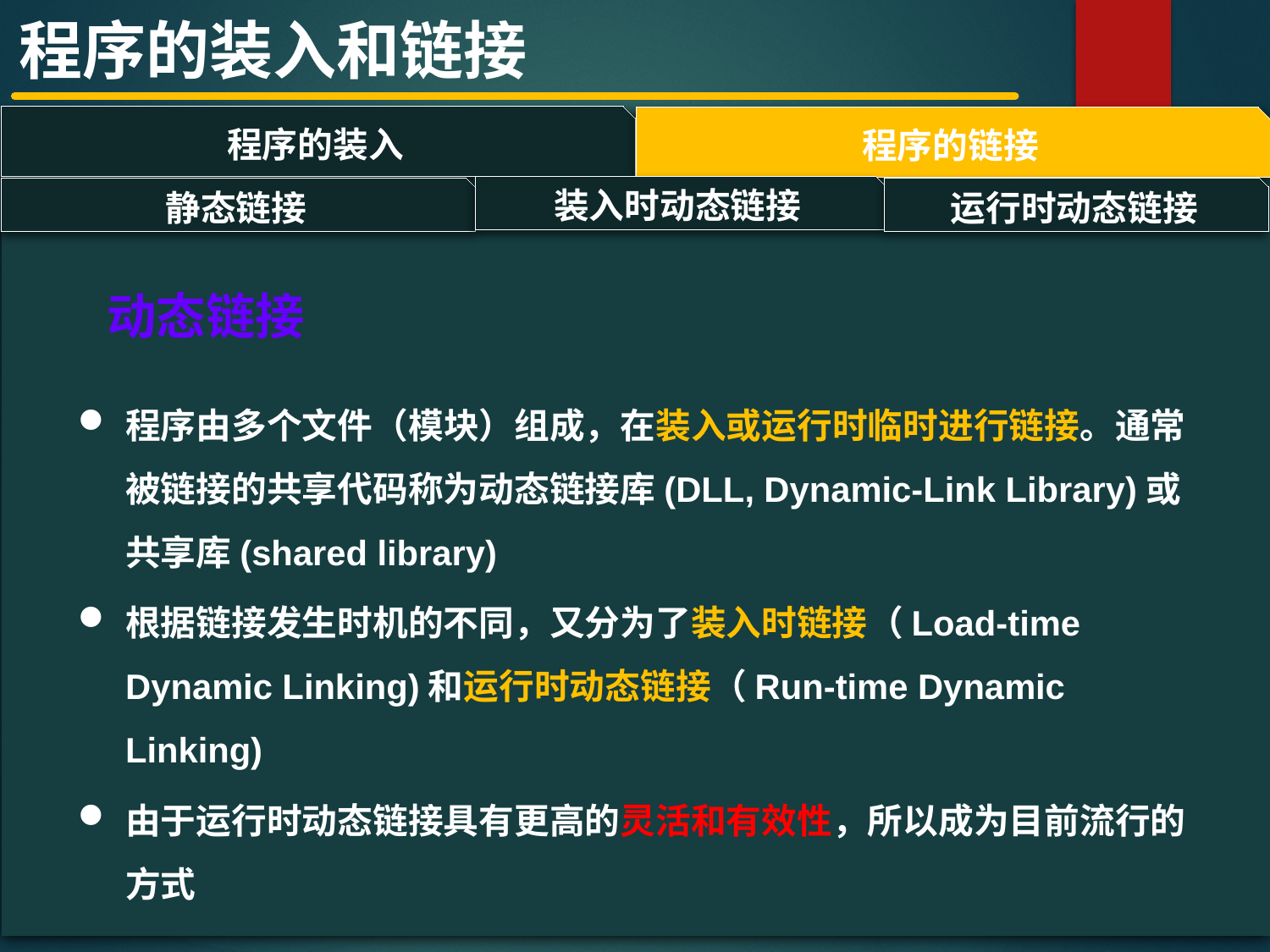

程序的装入和链接
程序的装入
程序的链接
#
装入时动态链接
运行时动态链接
静态链接
动态链接
程序由多个文件（模块）组成，在装入或运行时临时进行链接。通常被链接的共享代码称为动态链接库(DLL, Dynamic-Link Library)或共享库(shared library)
根据链接发生时机的不同，又分为了装入时链接（Load-time Dynamic Linking)和运行时动态链接（Run-time Dynamic Linking)
由于运行时动态链接具有更高的灵活和有效性，所以成为目前流行的方式